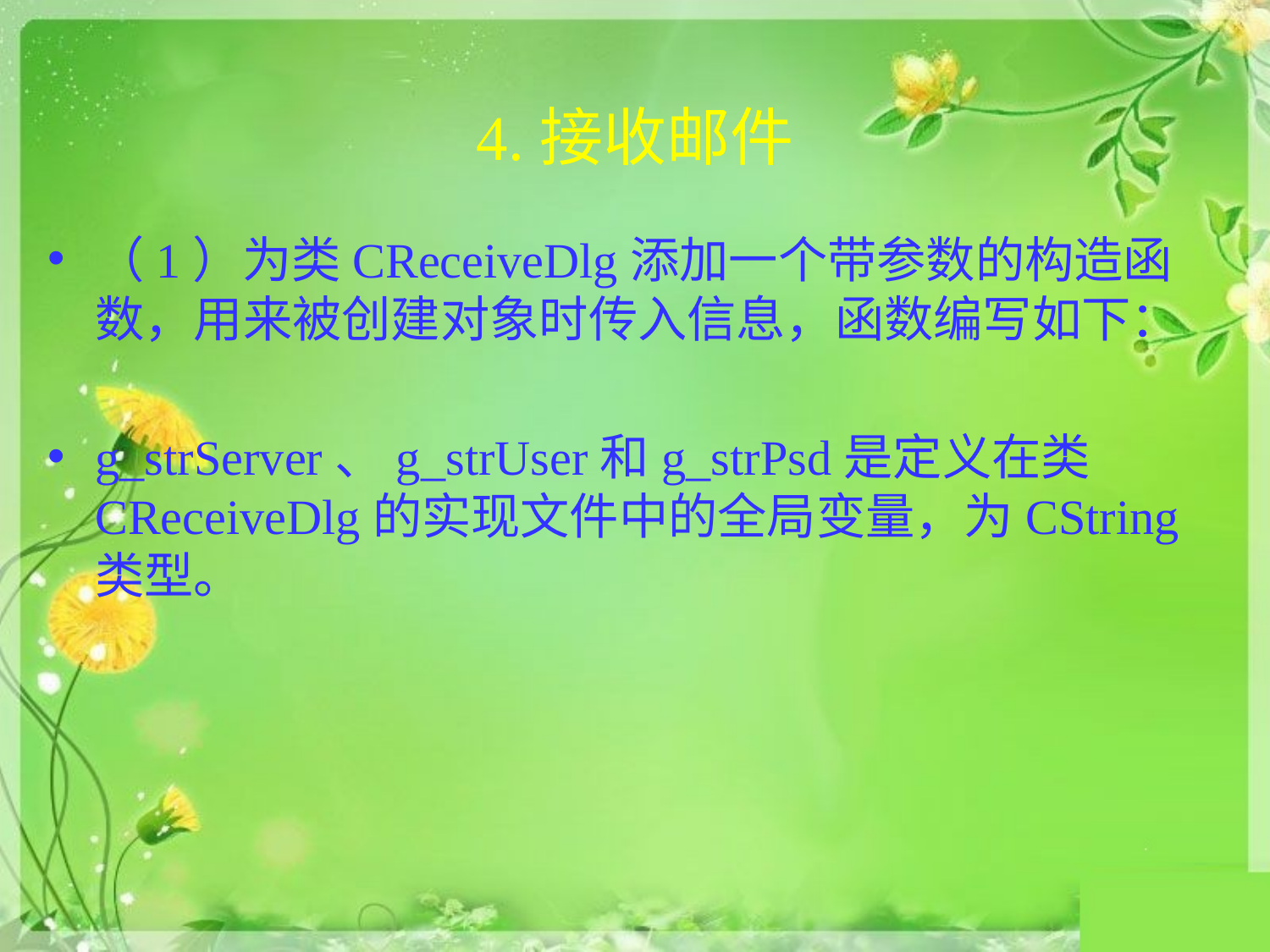

# 4.接收邮件
（1）为类CReceiveDlg添加一个带参数的构造函数，用来被创建对象时传入信息，函数编写如下：

g_strServer、g_strUser和g_strPsd是定义在类CReceiveDlg的实现文件中的全局变量，为CString类型。